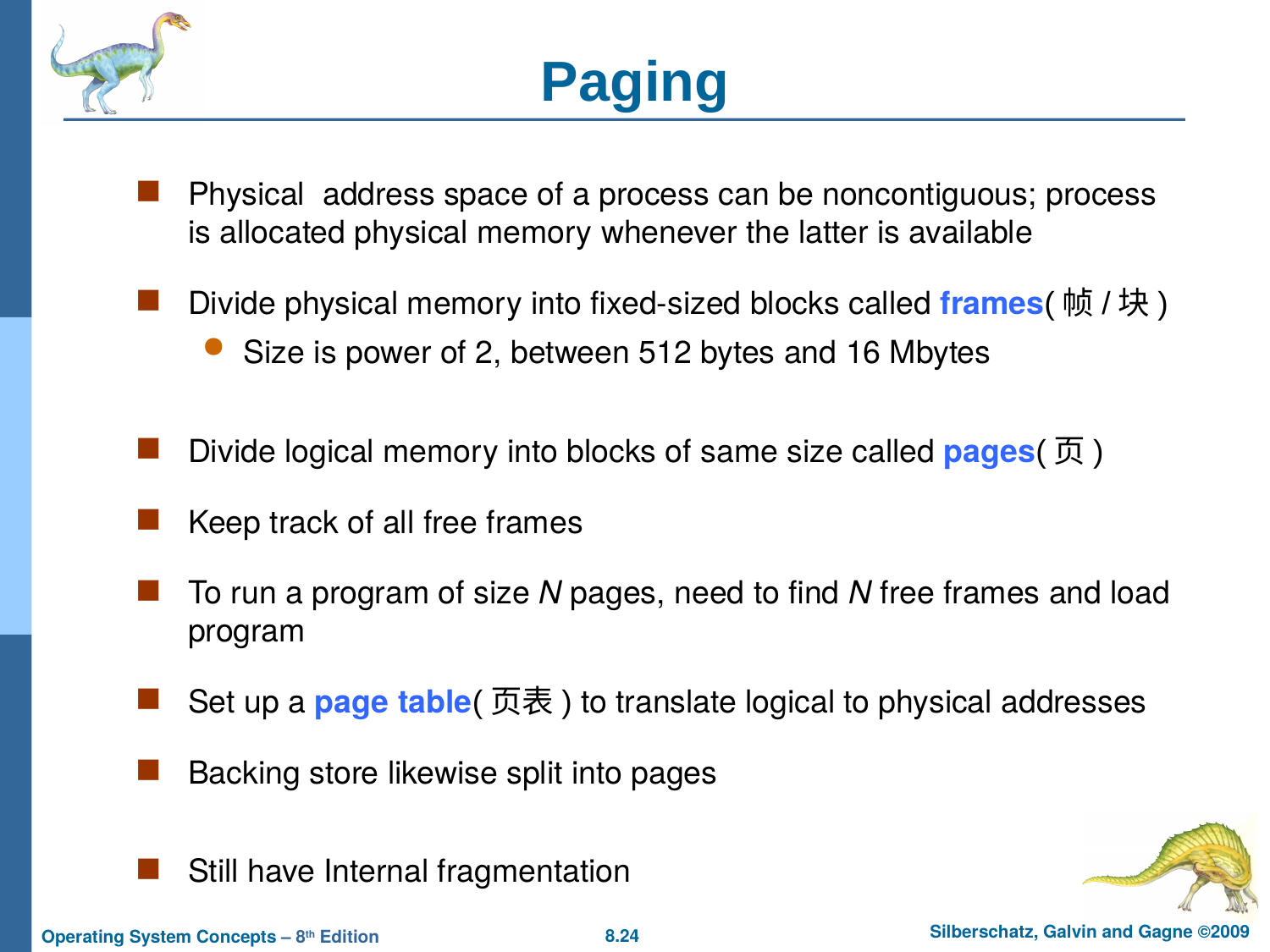

# Paging
Physical  address space of a process can be noncontiguous; process is allocated physical memory whenever the latter is available

Divide physical memory into fixed-sized blocks called frames(帧/块)
Size is power of 2, between 512 bytes and 16 Mbytes

Divide logical memory into blocks of same size called pages(页)

Keep track of all free frames

To run a program of size N pages, need to find N free frames and load program

Set up a page table(页表) to translate logical to physical addresses

Backing store likewise split into pages

Still have Internal fragmentation